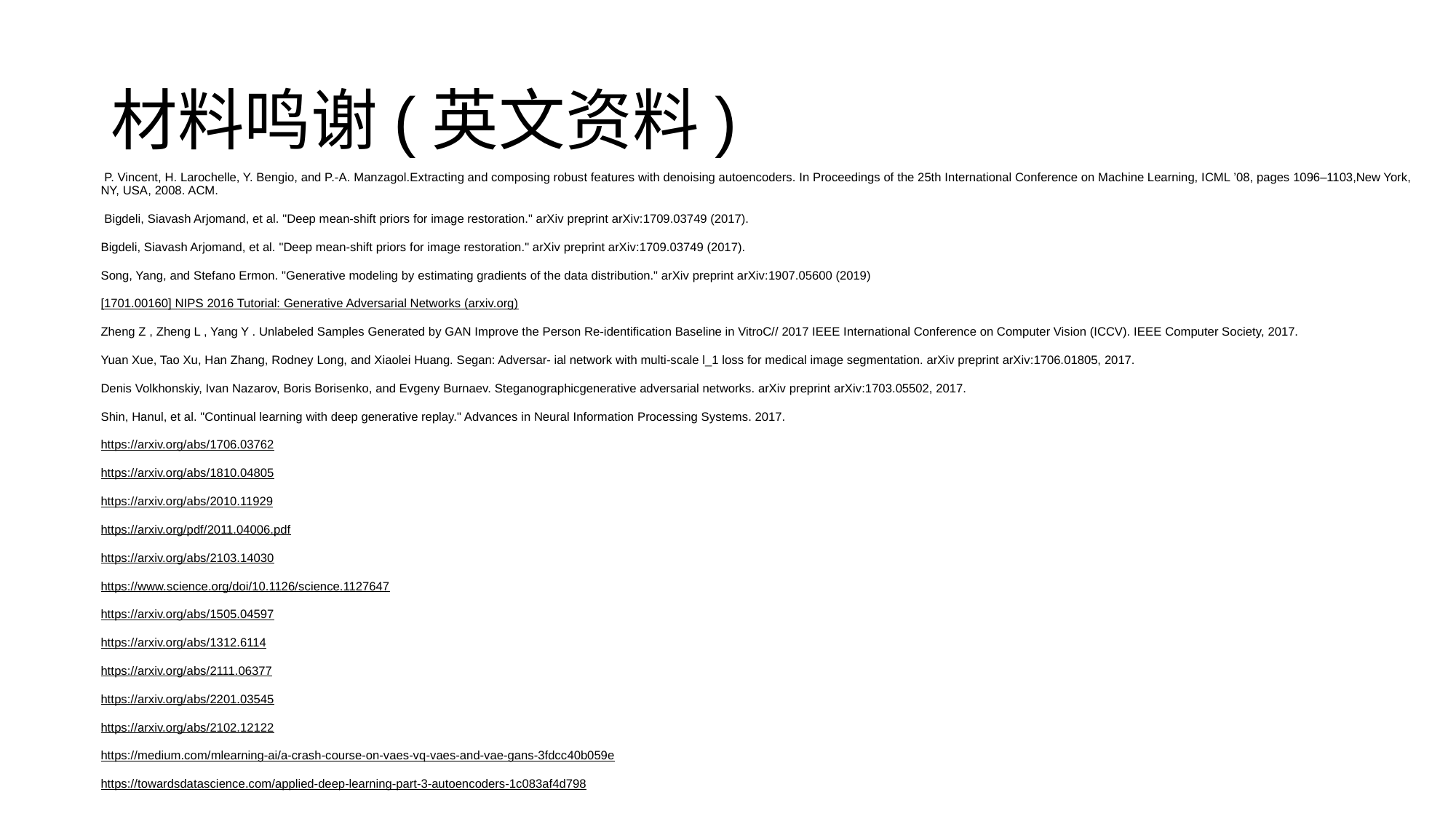

# 材料鸣谢(英文资料)
 P. Vincent, H. Larochelle, Y. Bengio, and P.-A. Manzagol.Extracting and composing robust features with denoising autoencoders. In Proceedings of the 25th International Conference on Machine Learning, ICML ’08, pages 1096–1103,New York, NY, USA, 2008. ACM.
 Bigdeli, Siavash Arjomand, et al. "Deep mean-shift priors for image restoration." arXiv preprint arXiv:1709.03749 (2017).
Bigdeli, Siavash Arjomand, et al. "Deep mean-shift priors for image restoration." arXiv preprint arXiv:1709.03749 (2017).
Song, Yang, and Stefano Ermon. "Generative modeling by estimating gradients of the data distribution." arXiv preprint arXiv:1907.05600 (2019)
[1701.00160] NIPS 2016 Tutorial: Generative Adversarial Networks (arxiv.org)
Zheng Z , Zheng L , Yang Y . Unlabeled Samples Generated by GAN Improve the Person Re-identification Baseline in VitroC// 2017 IEEE International Conference on Computer Vision (ICCV). IEEE Computer Society, 2017.
Yuan Xue, Tao Xu, Han Zhang, Rodney Long, and Xiaolei Huang. Segan: Adversar- ial network with multi-scale l_1 loss for medical image segmentation. arXiv preprint arXiv:1706.01805, 2017.
Denis Volkhonskiy, Ivan Nazarov, Boris Borisenko, and Evgeny Burnaev. Steganographicgenerative adversarial networks. arXiv preprint arXiv:1703.05502, 2017.
Shin, Hanul, et al. "Continual learning with deep generative replay." Advances in Neural Information Processing Systems. 2017.
https://arxiv.org/abs/1706.03762
https://arxiv.org/abs/1810.04805
https://arxiv.org/abs/2010.11929
https://arxiv.org/pdf/2011.04006.pdf
https://arxiv.org/abs/2103.14030
https://www.science.org/doi/10.1126/science.1127647
https://arxiv.org/abs/1505.04597
https://arxiv.org/abs/1312.6114
https://arxiv.org/abs/2111.06377
https://arxiv.org/abs/2201.03545
https://arxiv.org/abs/2102.12122
https://medium.com/mlearning-ai/a-crash-course-on-vaes-vq-vaes-and-vae-gans-3fdcc40b059e
https://towardsdatascience.com/applied-deep-learning-part-3-autoencoders-1c083af4d798